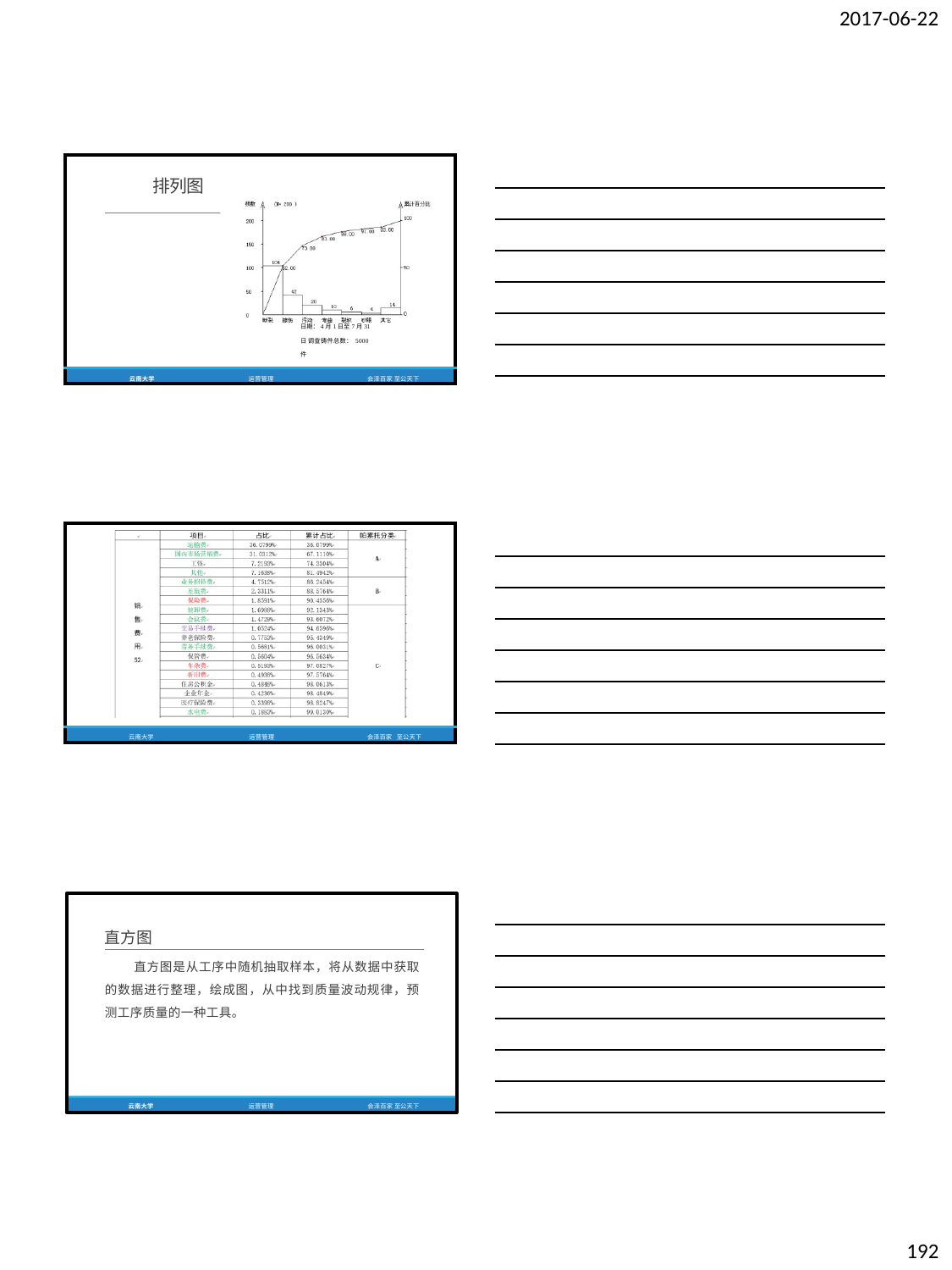

2017-06-22
| 排列图 |  | 日期：4月1日至7月31日 调查铸件总数： 5000件 |
| --- | --- | --- |
| 云南大学 | 运营管理 | 会泽百家 至公天下 |

|  |  |  |  |
| --- | --- | --- | --- |
| 云南大学 | 运营管理 | 会泽百家 | 至公天下 |

直方图
直方图是从工序中随机抽取样本，将从数据中获取 的数据进行整理，绘成图，从中找到质量波动规律，预 测工序质量的一种工具。

云南大学
运营管理
会泽百家 至公天下

192